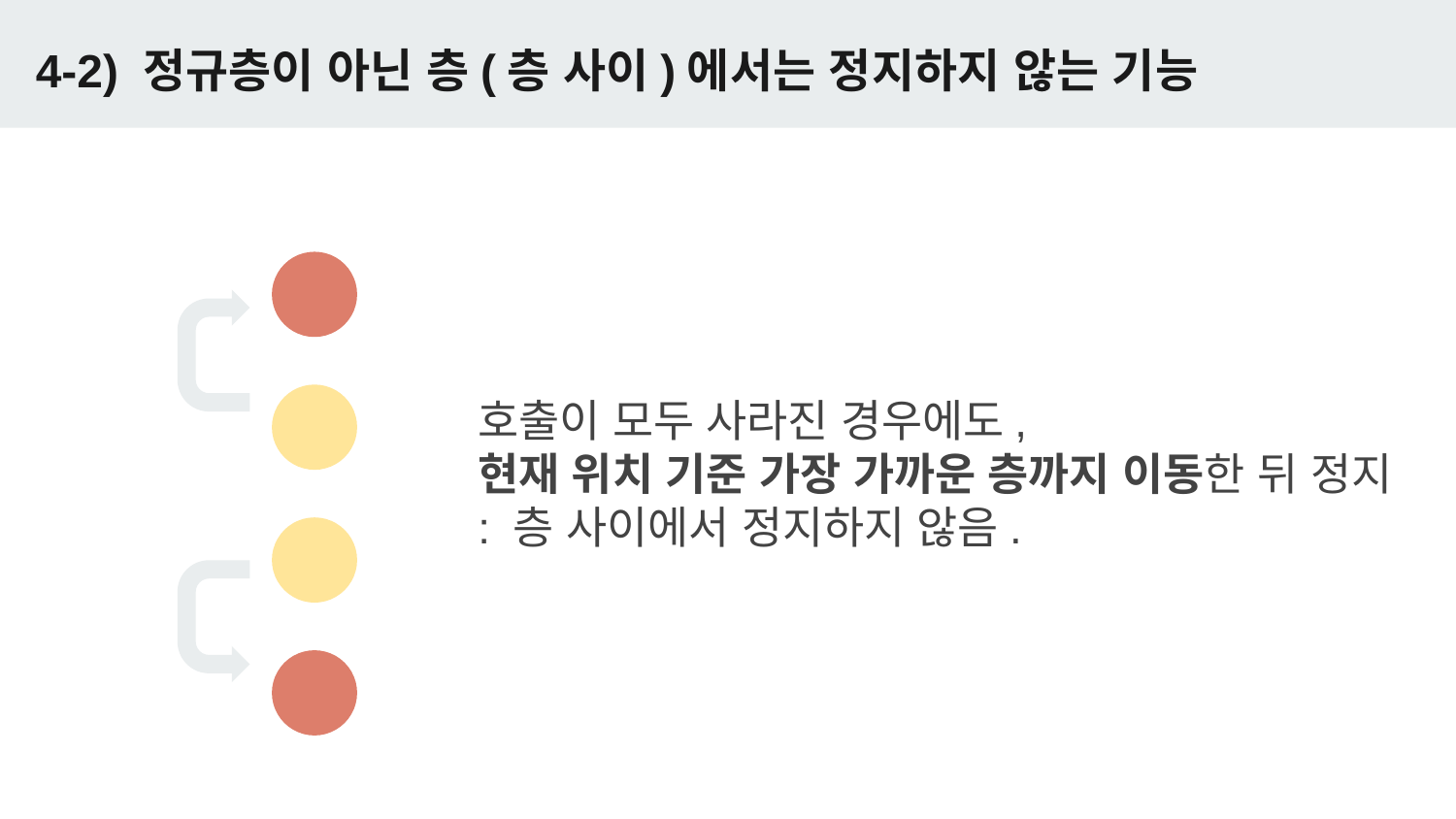

# 4-2) 정규층이 아닌 층(층 사이)에서는 정지하지 않는 기능

호출이 모두 사라진 경우에도,
현재 위치 기준 가장 가까운 층까지 이동한 뒤 정지
: 층 사이에서 정지하지 않음.